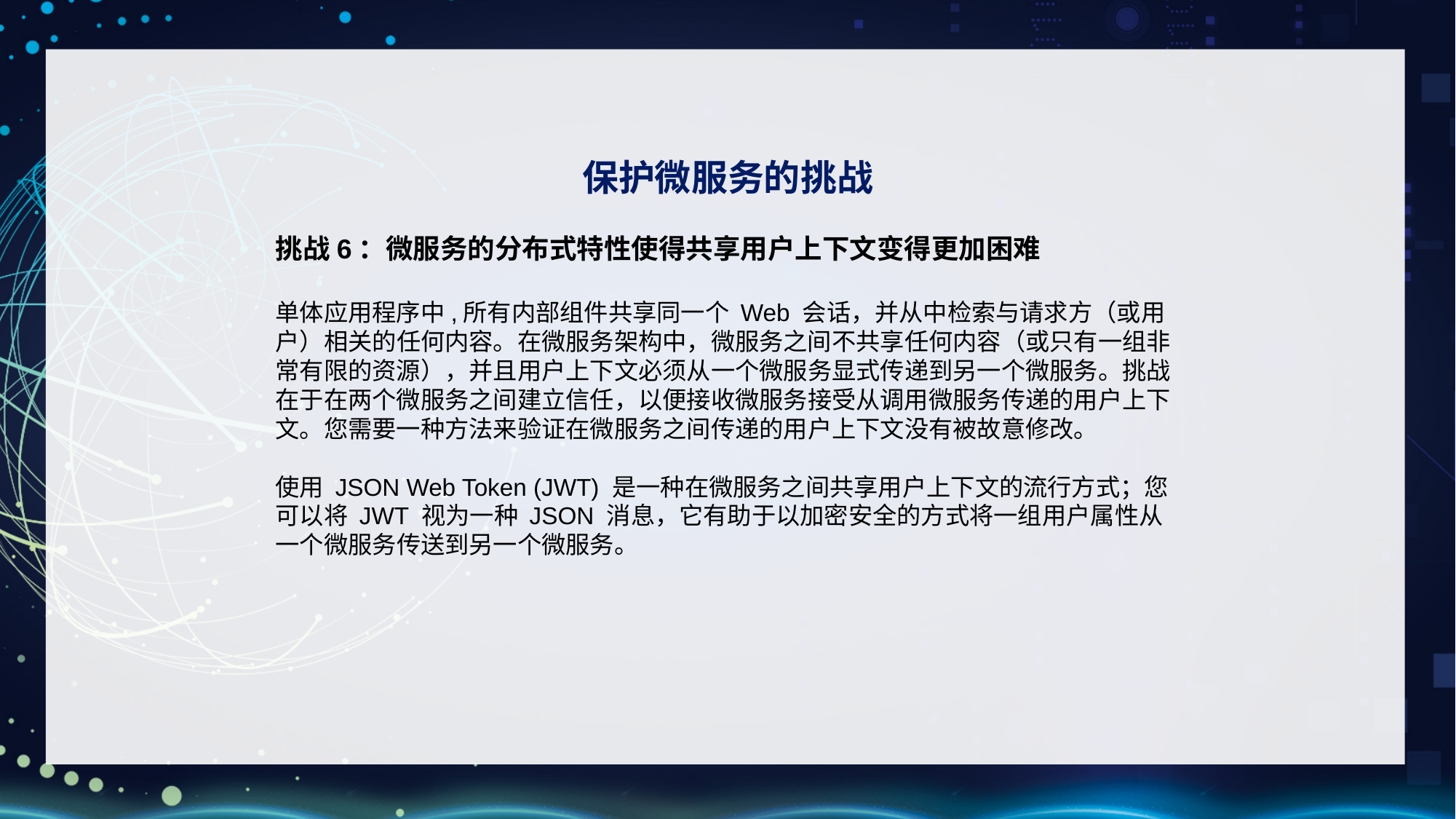

保护微服务的挑战
挑战6：微服务的分布式特性使得共享用户上下文变得更加困难

单体应用程序中,所有内部组件共享同一个 Web 会话，并从中检索与请求方（或用户）相关的任何内容。在微服务架构中，微服务之间不共享任何内容（或只有一组非常有限的资源），并且用户上下文必须从一个微服务显式传递到另一个微服务。挑战在于在两个微服务之间建立信任，以便接收微服务接受从调用微服务传递的用户上下文。您需要一种方法来验证在微服务之间传递的用户上下文没有被故意修改。

使用 JSON Web Token (JWT) 是一种在微服务之间共享用户上下文的流行方式；您可以将 JWT 视为一种 JSON 消息，它有助于以加密安全的方式将一组用户属性从一个微服务传送到另一个微服务。